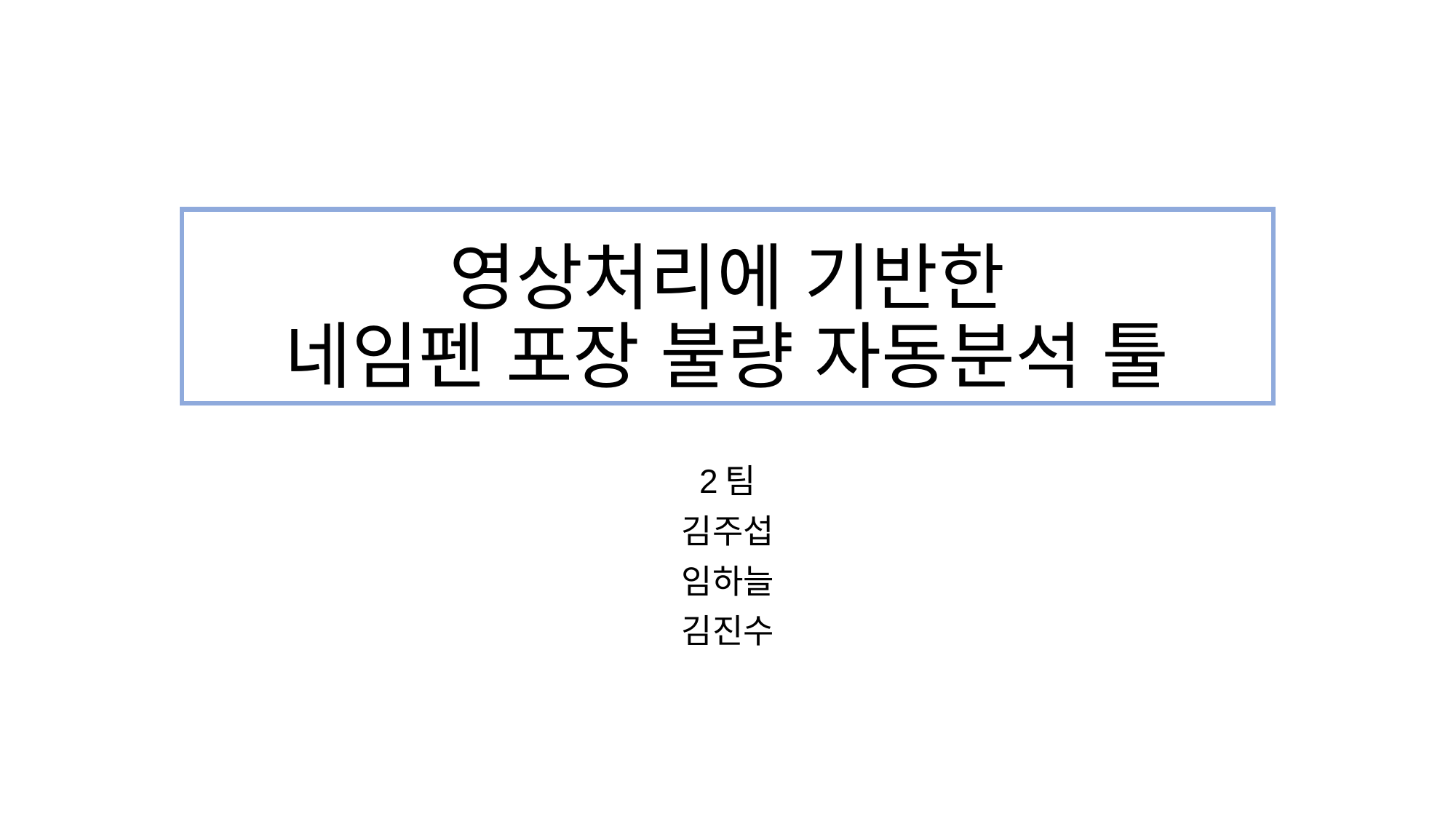

# 영상처리에 기반한 네임펜 포장 불량 자동분석 툴
2팀
김주섭
임하늘
김진수